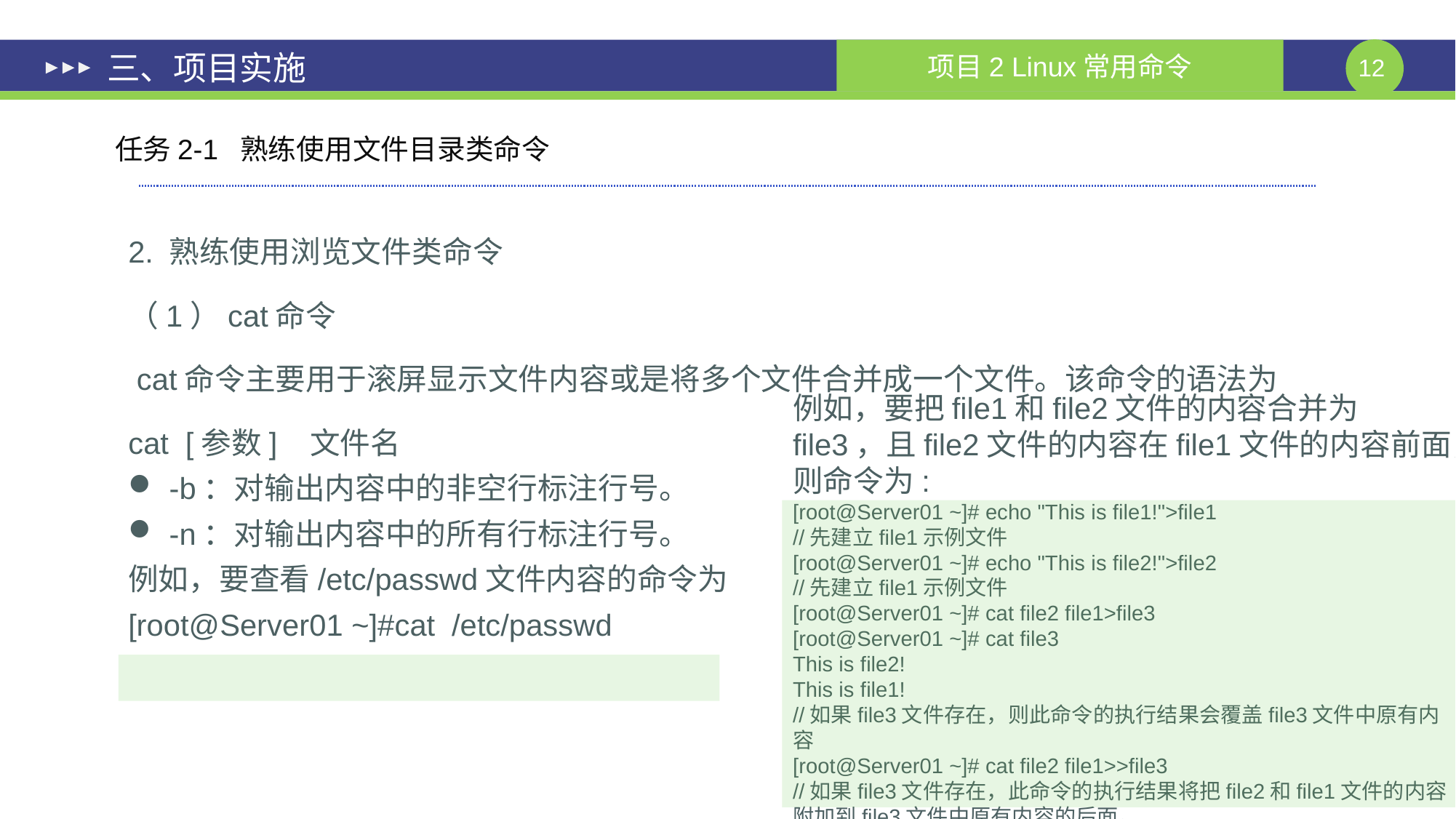

# 三、项目实施
任务2-1  熟练使用文件目录类命令

2. 熟练使用浏览文件类命令
（1）cat命令
 cat命令主要用于滚屏显示文件内容或是将多个文件合并成一个文件。该命令的语法为
cat  [参数]   文件名
-b：对输出内容中的非空行标注行号。
-n：对输出内容中的所有行标注行号。
例如，要查看/etc/passwd文件内容的命令为
[root@Server01 ~]#cat  /etc/passwd
例如，要把file1和file2文件的内容合并为file3，且file2文件的内容在file1文件的内容前面，则命令为:
[root@Server01 ~]# echo "This is file1!">file1
//先建立file1示例文件
[root@Server01 ~]# echo "This is file2!">file2
//先建立file1示例文件
[root@Server01 ~]# cat file2 file1>file3
[root@Server01 ~]# cat file3
This is file2!
This is file1!
//如果file3文件存在，则此命令的执行结果会覆盖file3文件中原有内容
[root@Server01 ~]# cat file2 file1>>file3
//如果file3文件存在，此命令的执行结果将把file2和file1文件的内容附加到file3文件中原有内容的后面。